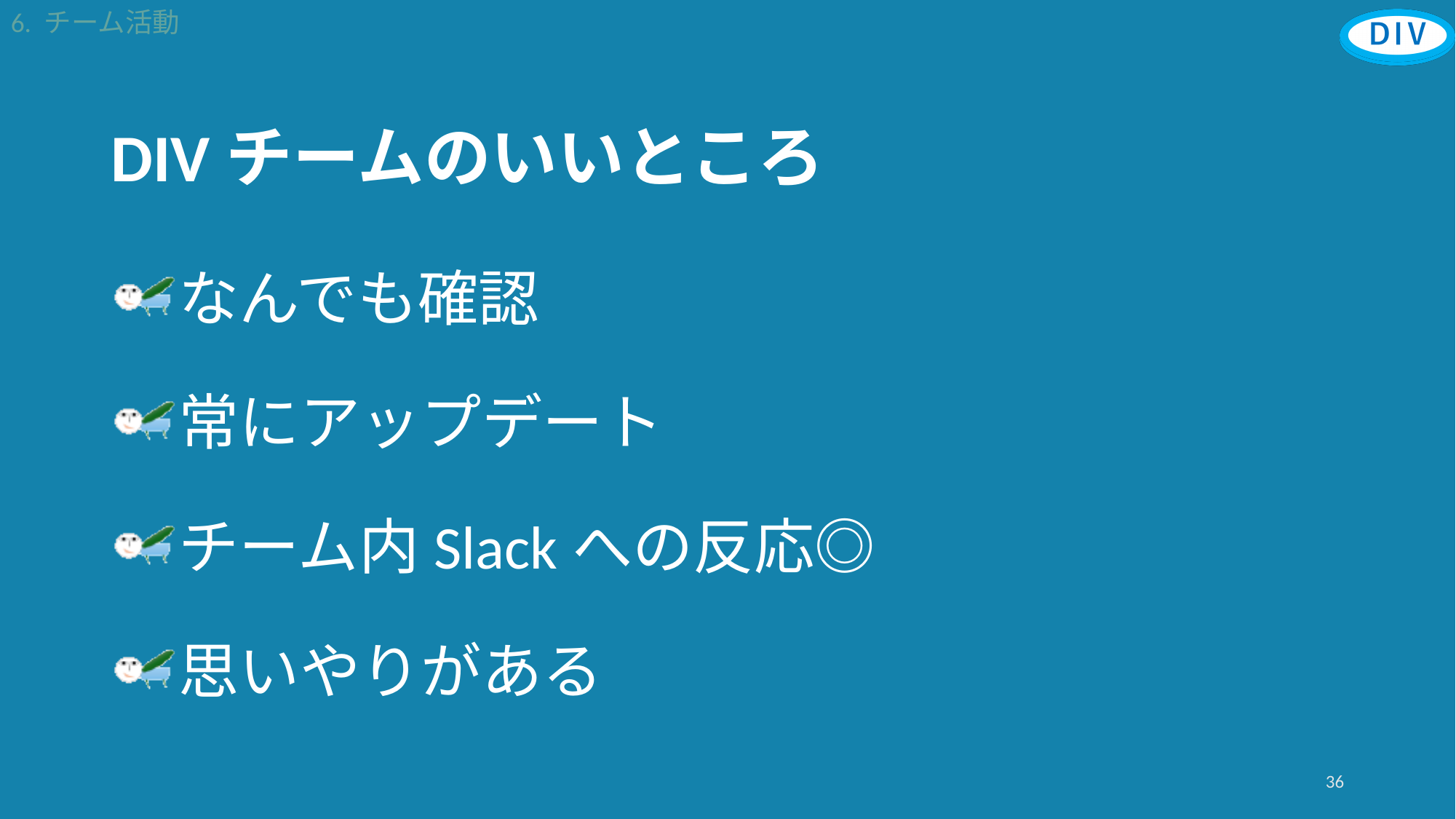

6. チーム活動
# DIVチームのいいところ
なんでも確認
常にアップデート
チーム内Slackへの反応◎
思いやりがある

36